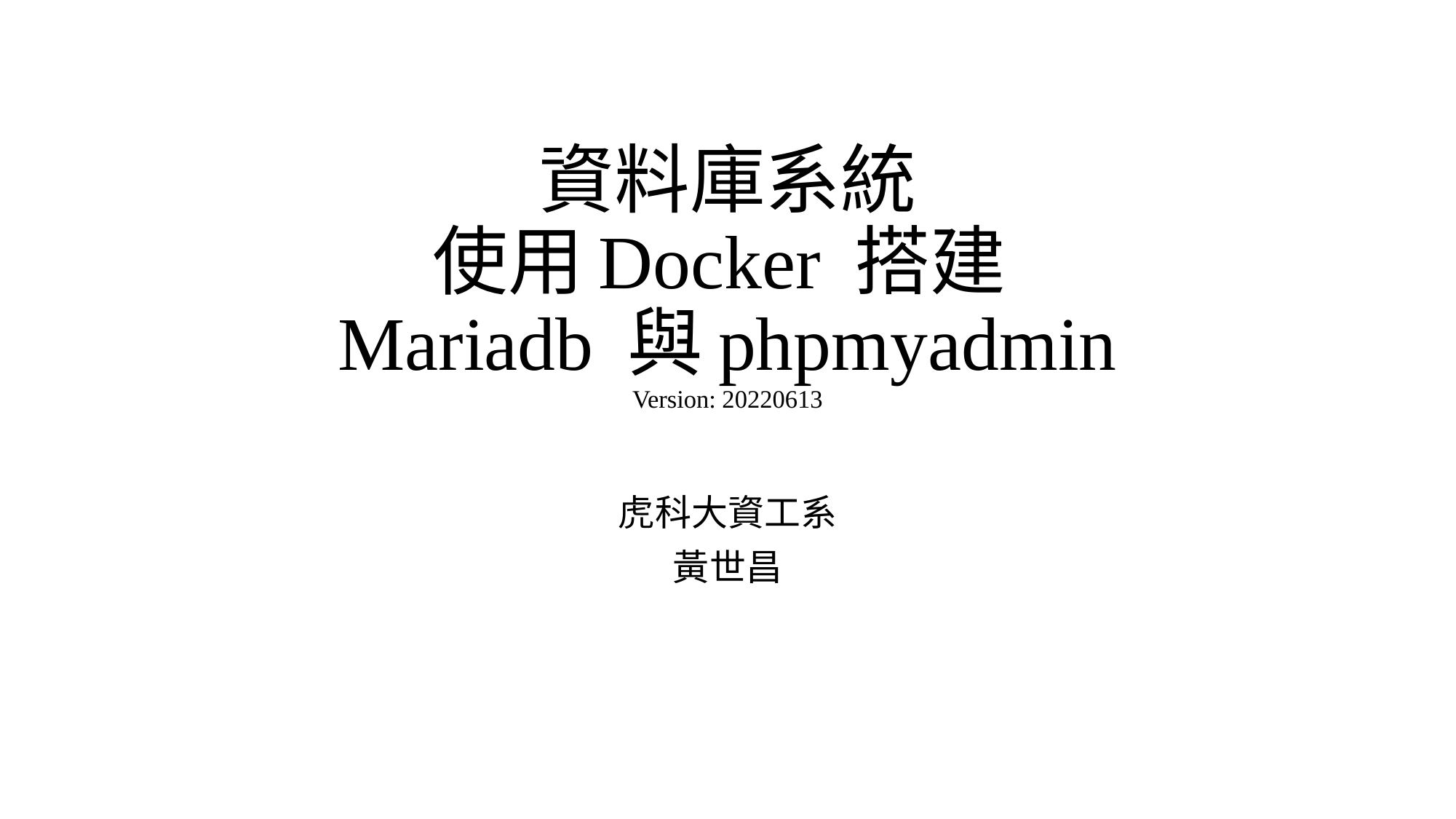

# 資料庫系統 使用Docker 搭建 Mariadb 與phpmyadmin Version: 20220613

虎科大資工系
黃世昌